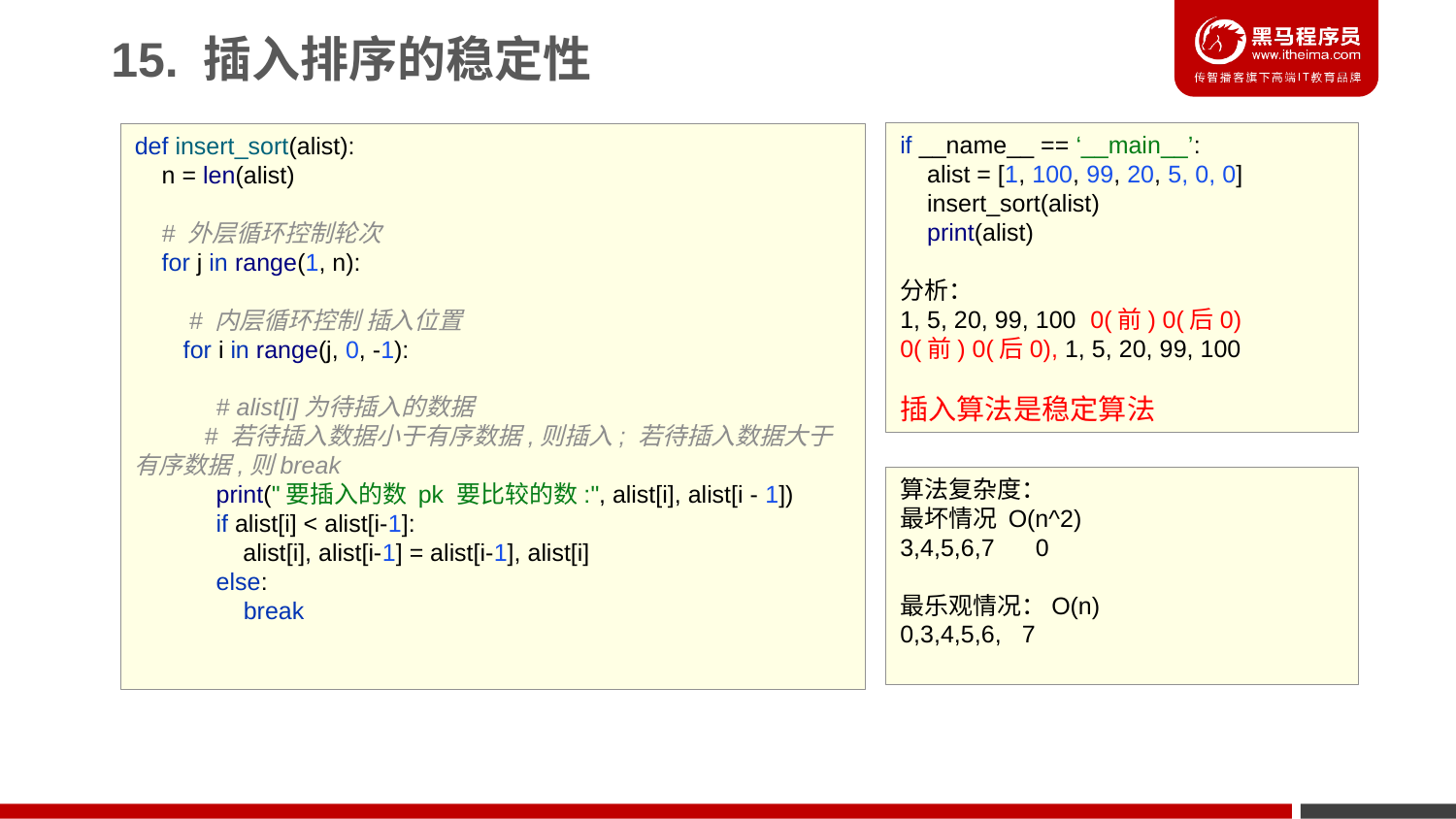

15. 插入排序的稳定性
if __name__ == ‘__main__’:
    alist = [1, 100, 99, 20, 5, 0, 0]
    insert_sort(alist)
    print(alist)

分析：
1, 5, 20, 99, 100  0(前) 0(后0)
0(前) 0(后0), 1, 5, 20, 99, 100

插入算法是稳定算法
def insert_sort(alist):
    n = len(alist)
    # 外层循环控制轮次
    for j in range(1, n):
        # 内层循环控制 插入位置
        for i in range(j, 0, -1):
            # alist[i]为待插入的数据
            # 若待插入数据小于有序数据,则插入; 若待插入数据大于有序数据,则break
            print("要插入的数 pk 要比较的数:", alist[i], alist[i - 1])
            if alist[i] < alist[i-1]:
                alist[i], alist[i-1] = alist[i-1], alist[i]
            else:
                break
算法复杂度：
最坏情况 O(n^2)
3,4,5,6,7      0

最乐观情况：O(n)
0,3,4,5,6,   7